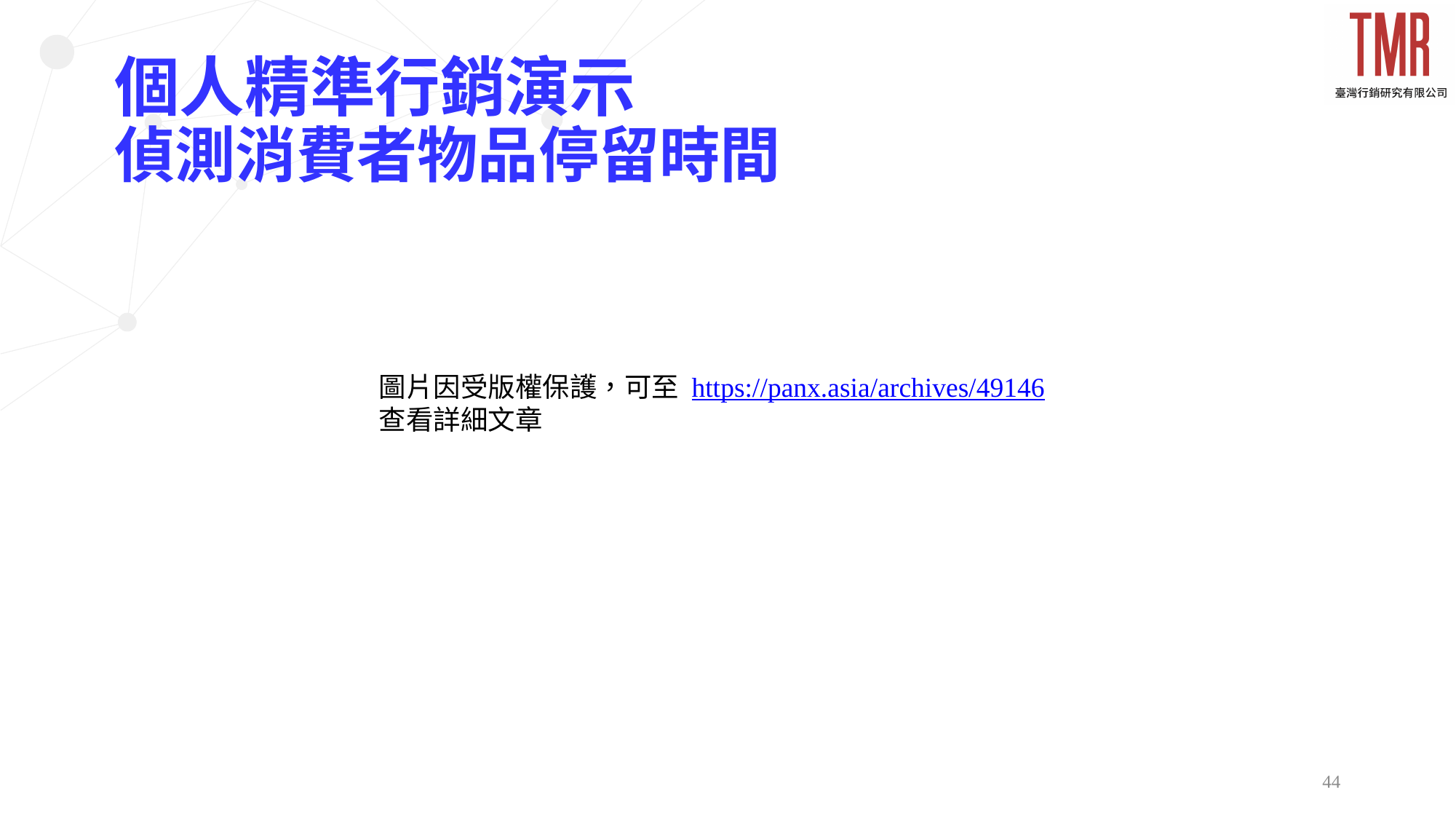

# 個人精準行銷演示 偵測消費者物品停留時間
圖片因受版權保護，可至 https://panx.asia/archives/49146
查看詳細文章
44